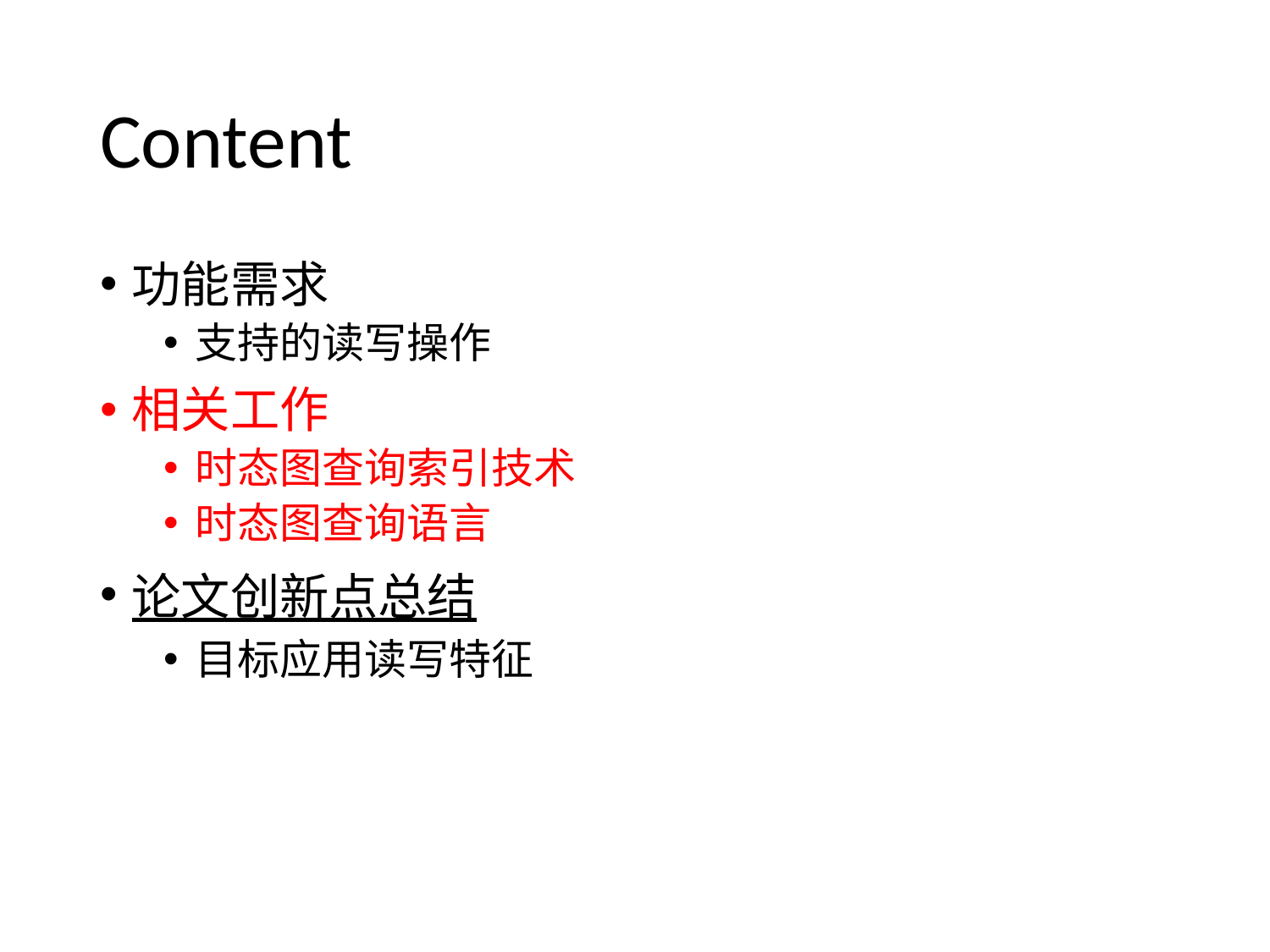

# Content
功能需求
支持的读写操作
相关工作
时态图查询索引技术
时态图查询语言
论文创新点总结
目标应用读写特征